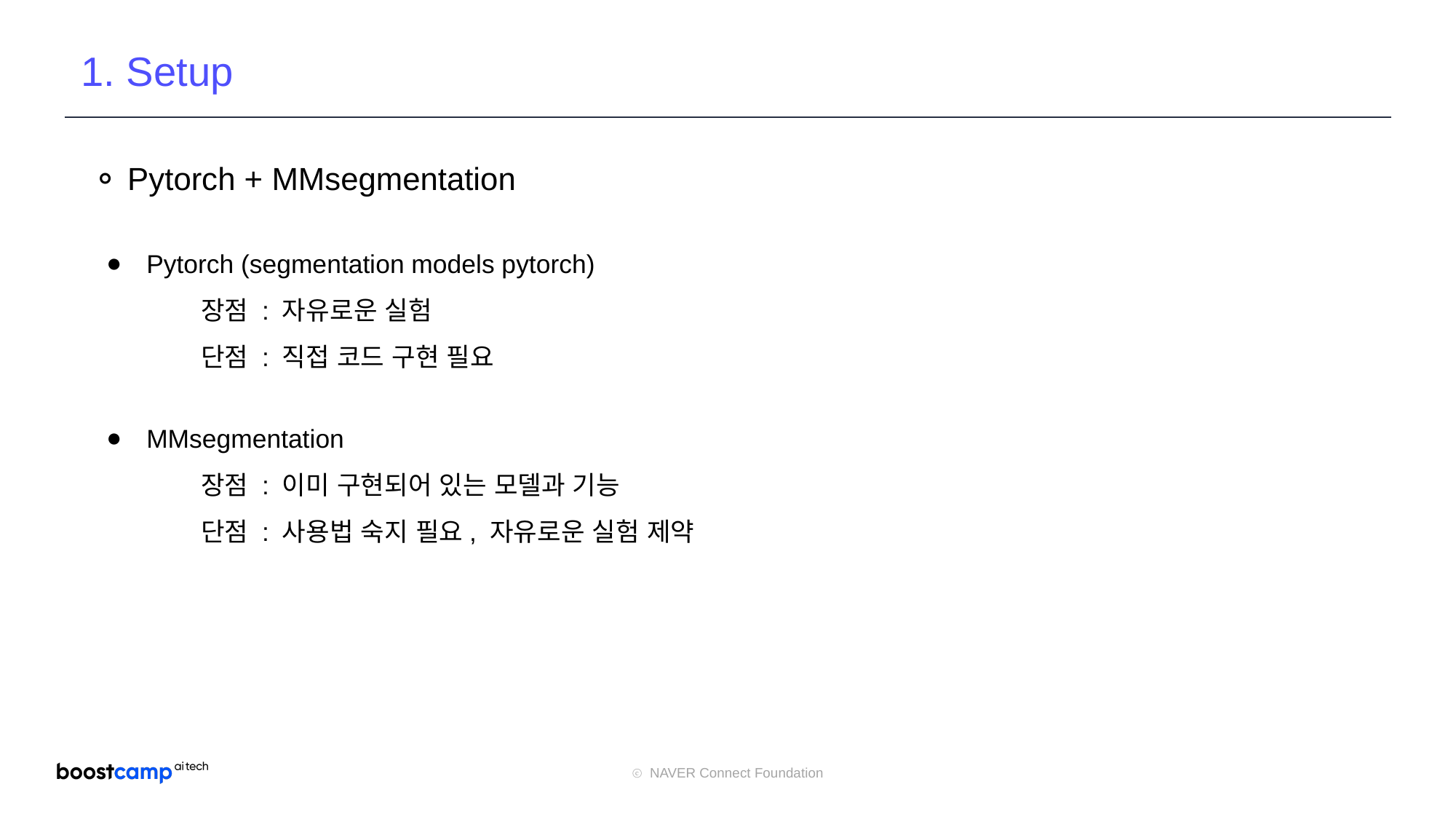

1. Setup
⚬ Pytorch + MMsegmentation

Pytorch (segmentation models pytorch)
	장점 : 자유로운 실험
	단점 : 직접 코드 구현 필요

MMsegmentation
	장점 : 이미 구현되어 있는 모델과 기능
	단점 : 사용법 숙지 필요, 자유로운 실험 제약